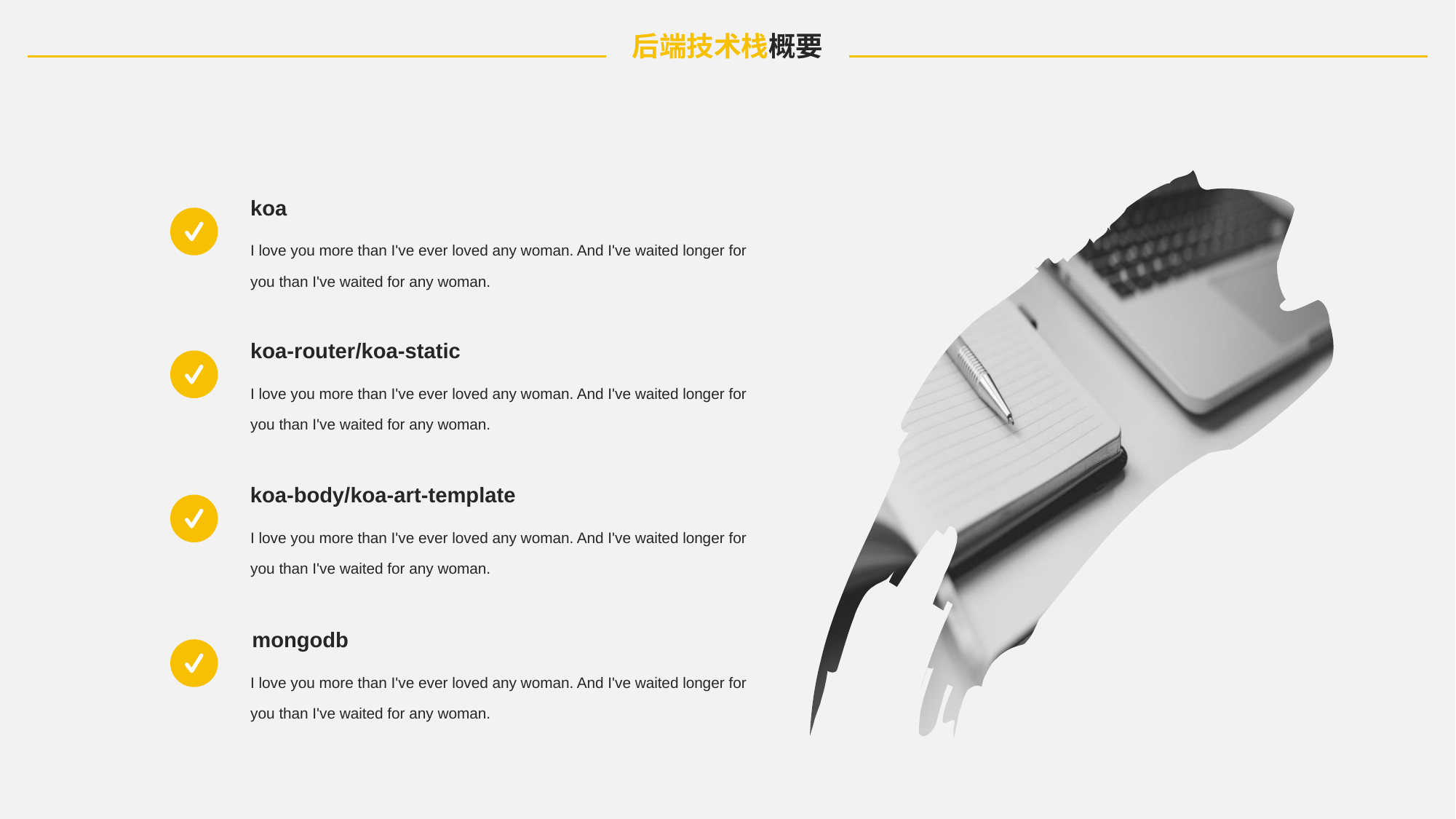

后端技术栈概要

koa

I love you more than I've ever loved any woman. And I've waited longer for you than I've waited for any woman.
koa-router/koa-static

I love you more than I've ever loved any woman. And I've waited longer for you than I've waited for any woman.
koa-body/koa-art-template

I love you more than I've ever loved any woman. And I've waited longer for you than I've waited for any woman.
mongodb

I love you more than I've ever loved any woman. And I've waited longer for you than I've waited for any woman.